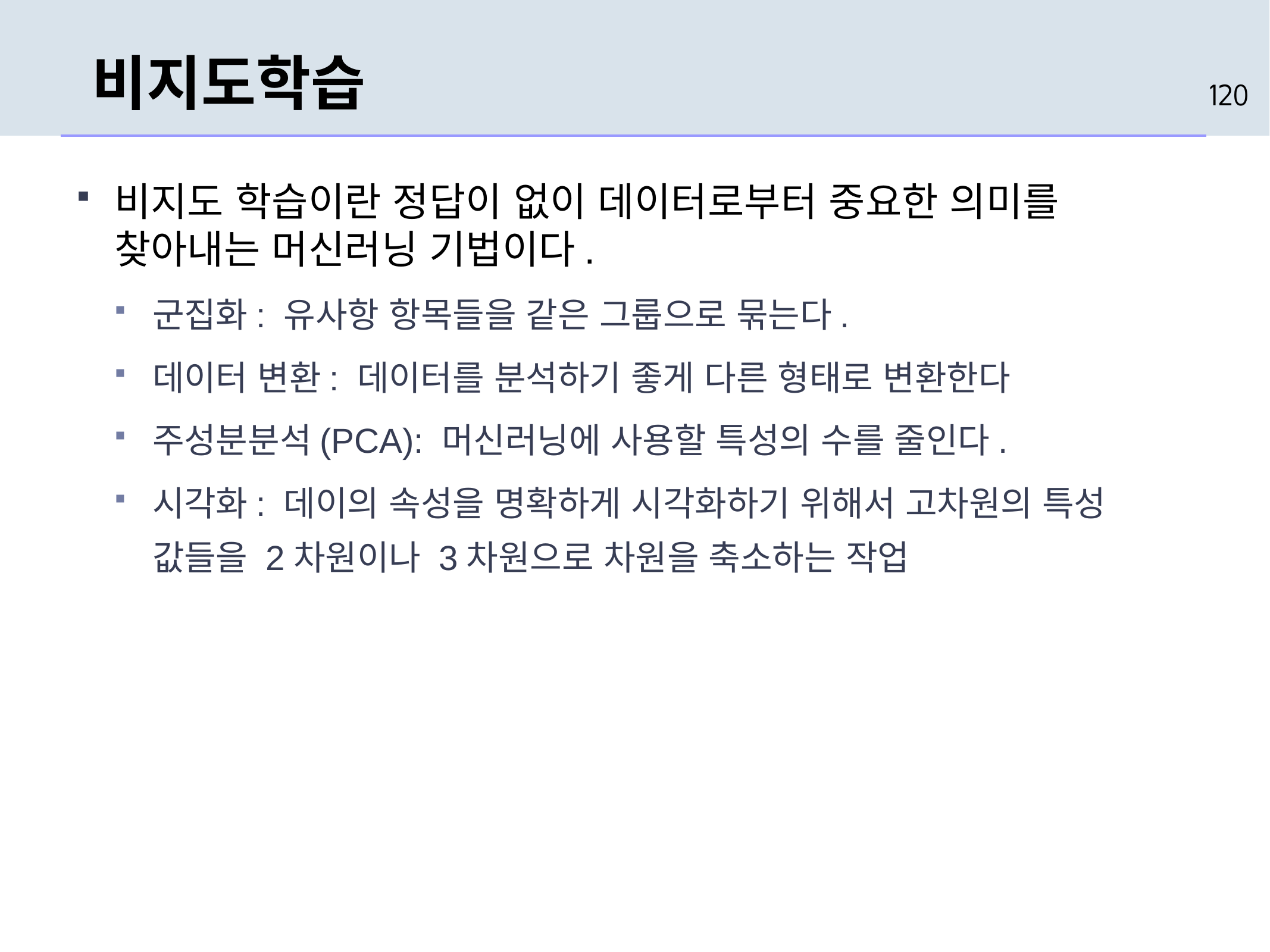

# 비지도학습
120
비지도 학습이란 정답이 없이 데이터로부터 중요한 의미를 찾아내는 머신러닝 기법이다.
군집화: 유사항 항목들을 같은 그룹으로 묶는다.
데이터 변환: 데이터를 분석하기 좋게 다른 형태로 변환한다
주성분분석(PCA): 머신러닝에 사용할 특성의 수를 줄인다.
시각화: 데이의 속성을 명확하게 시각화하기 위해서 고차원의 특성 값들을 2차원이나 3차원으로 차원을 축소하는 작업